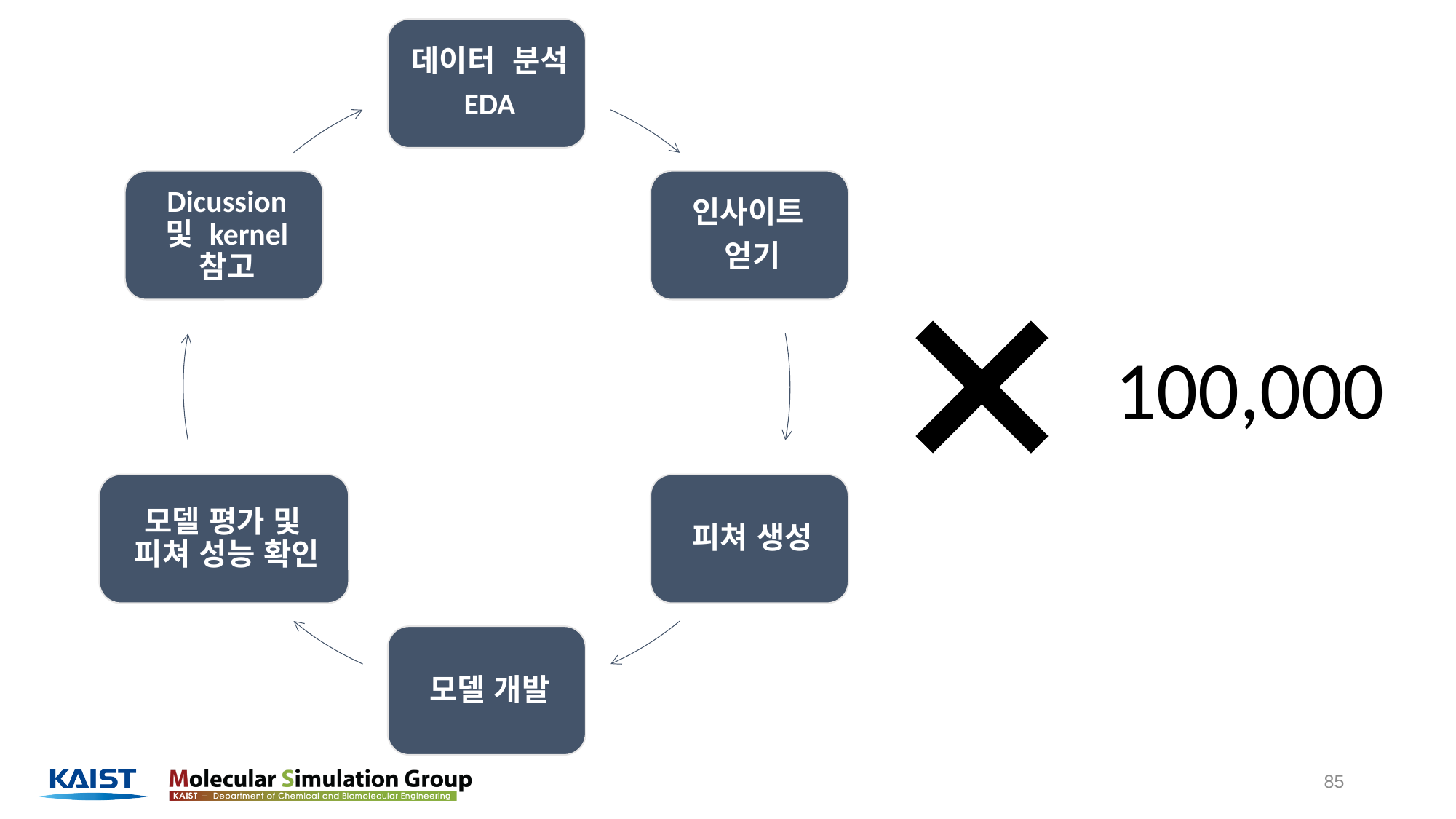

데이터  분석
EDA
인사이트
얻기
피쳐 생성
모델 개발
모델 평가 및
피쳐 성능 확인
Dicussion 및 kernel 참고

100,000
85